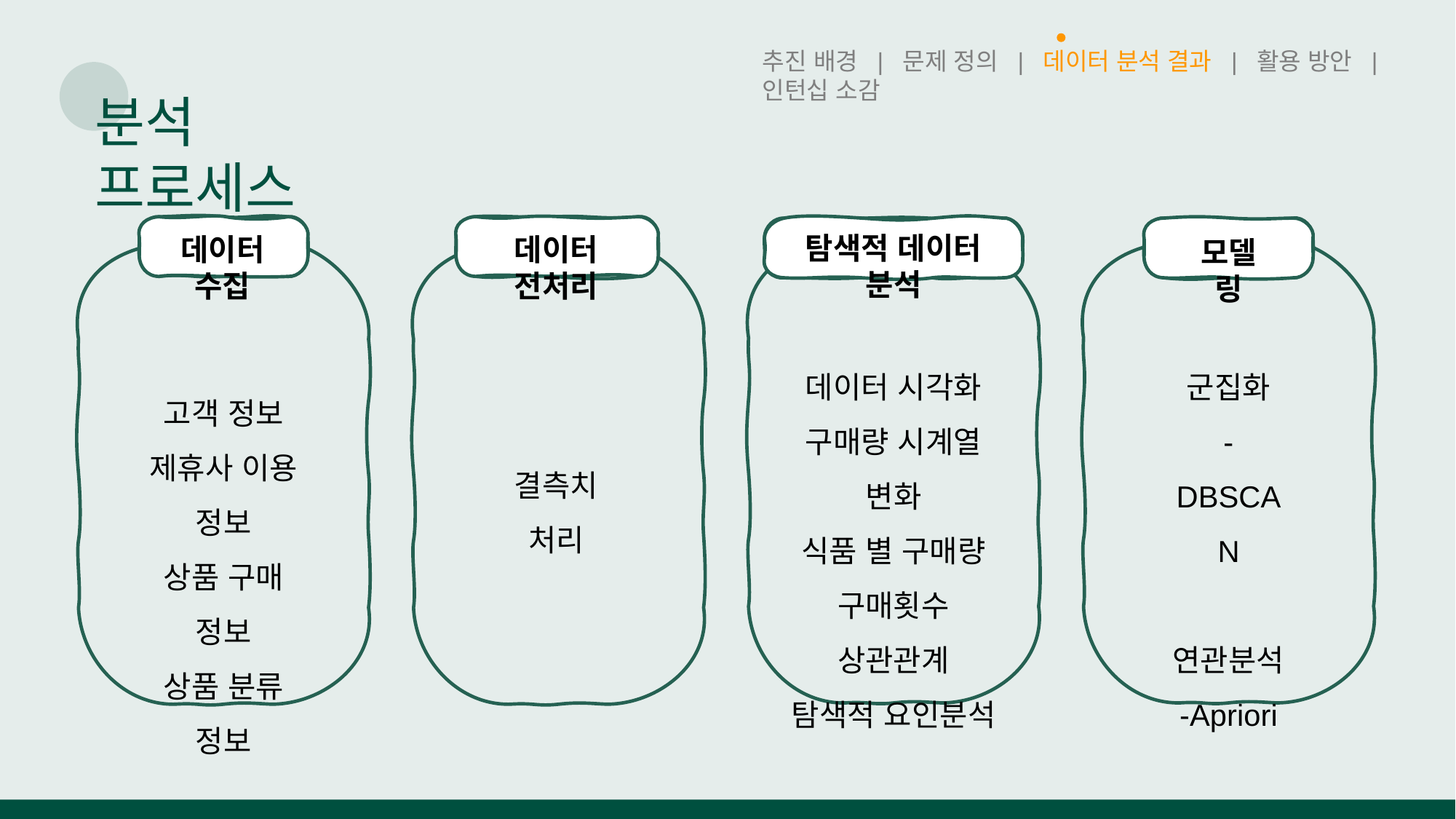

추진 배경  |  문제 정의  |  데이터 분석 결과  |  활용 방안  |  인턴십 소감

분석 프로세스

탐색적 데이터 분석
데이터 전처리
데이터 수집
모델링

군집화
-DBSCAN

연관분석
-Apriori
데이터 시각화
구매량 시계열 변화
식품 별 구매량
구매횟수 상관관계
탐색적 요인분석
고객 정보
제휴사 이용 정보
상품 구매 정보
상품 분류 정보
결측치 처리